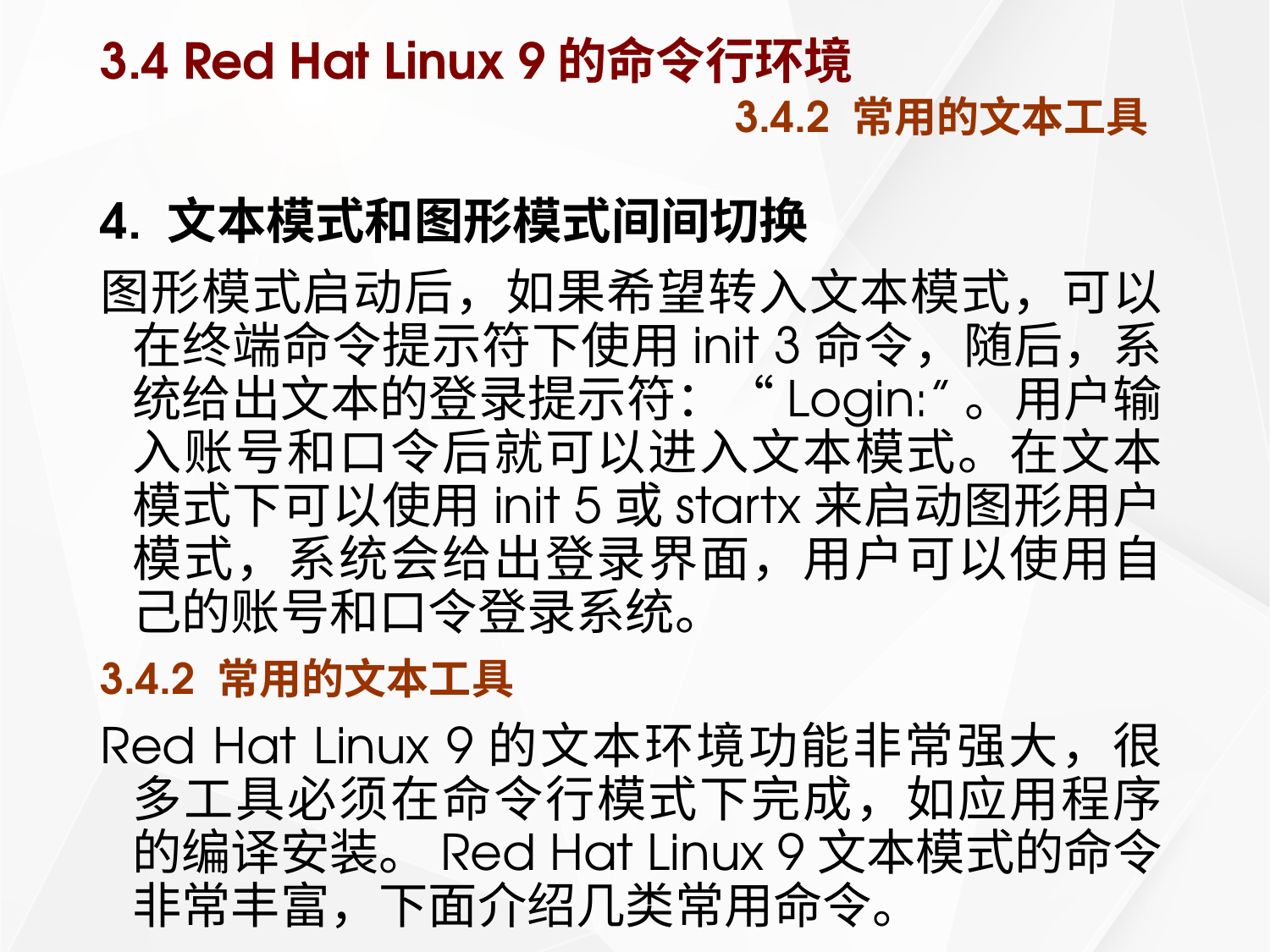

# 3.4 Red Hat Linux 9的命令行环境 3.4.2 常用的文本工具
4. 文本模式和图形模式间间切换
图形模式启动后，如果希望转入文本模式，可以在终端命令提示符下使用init 3命令，随后，系统给出文本的登录提示符：“Login:”。用户输入账号和口令后就可以进入文本模式。在文本模式下可以使用init 5或startx来启动图形用户模式，系统会给出登录界面，用户可以使用自己的账号和口令登录系统。
3.4.2 常用的文本工具
Red Hat Linux 9的文本环境功能非常强大，很多工具必须在命令行模式下完成，如应用程序的编译安装。Red Hat Linux 9文本模式的命令非常丰富，下面介绍几类常用命令。